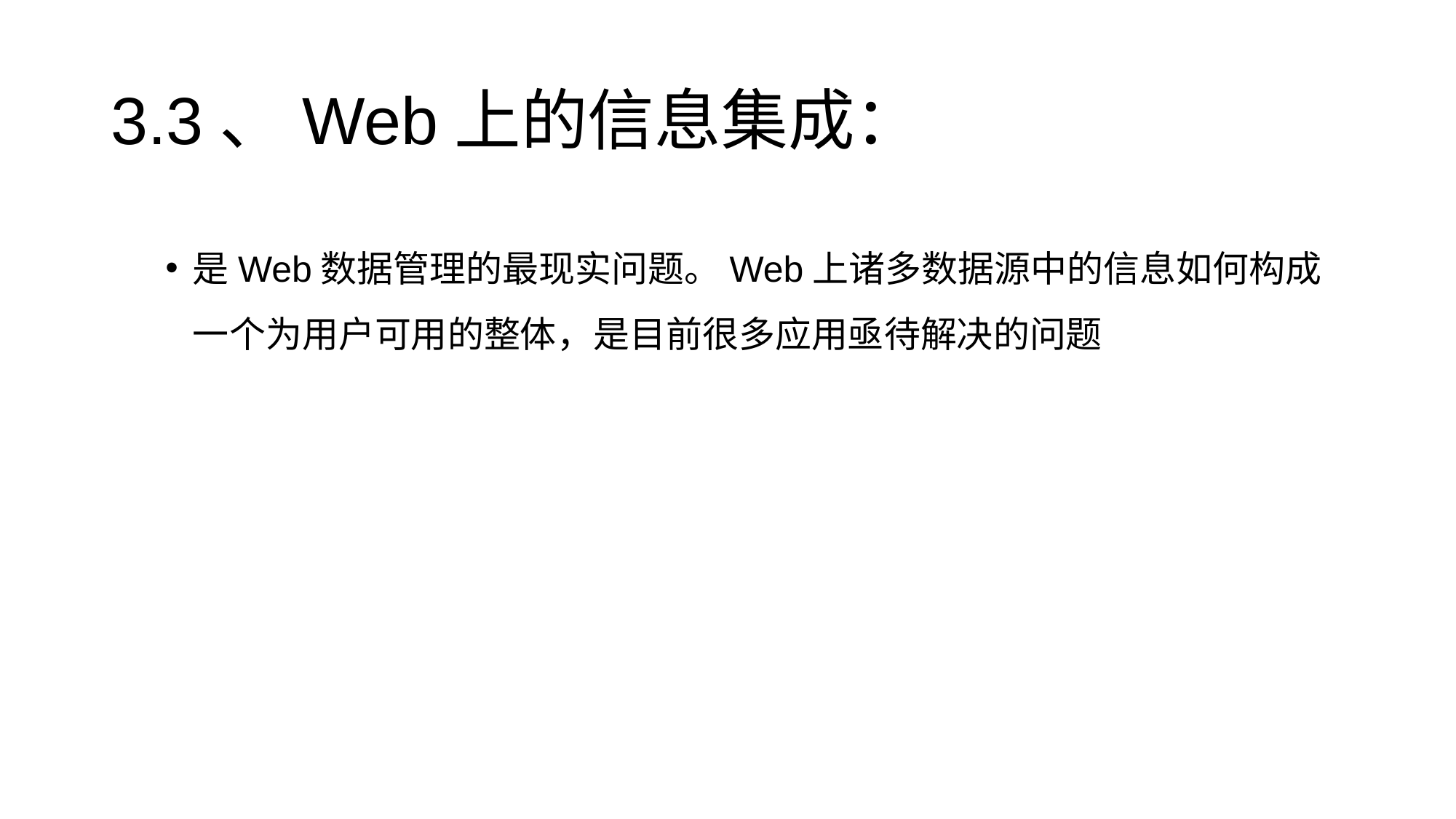

# 3.3、Web上的信息集成：
是Web数据管理的最现实问题。Web上诸多数据源中的信息如何构成一个为用户可用的整体，是目前很多应用亟待解决的问题